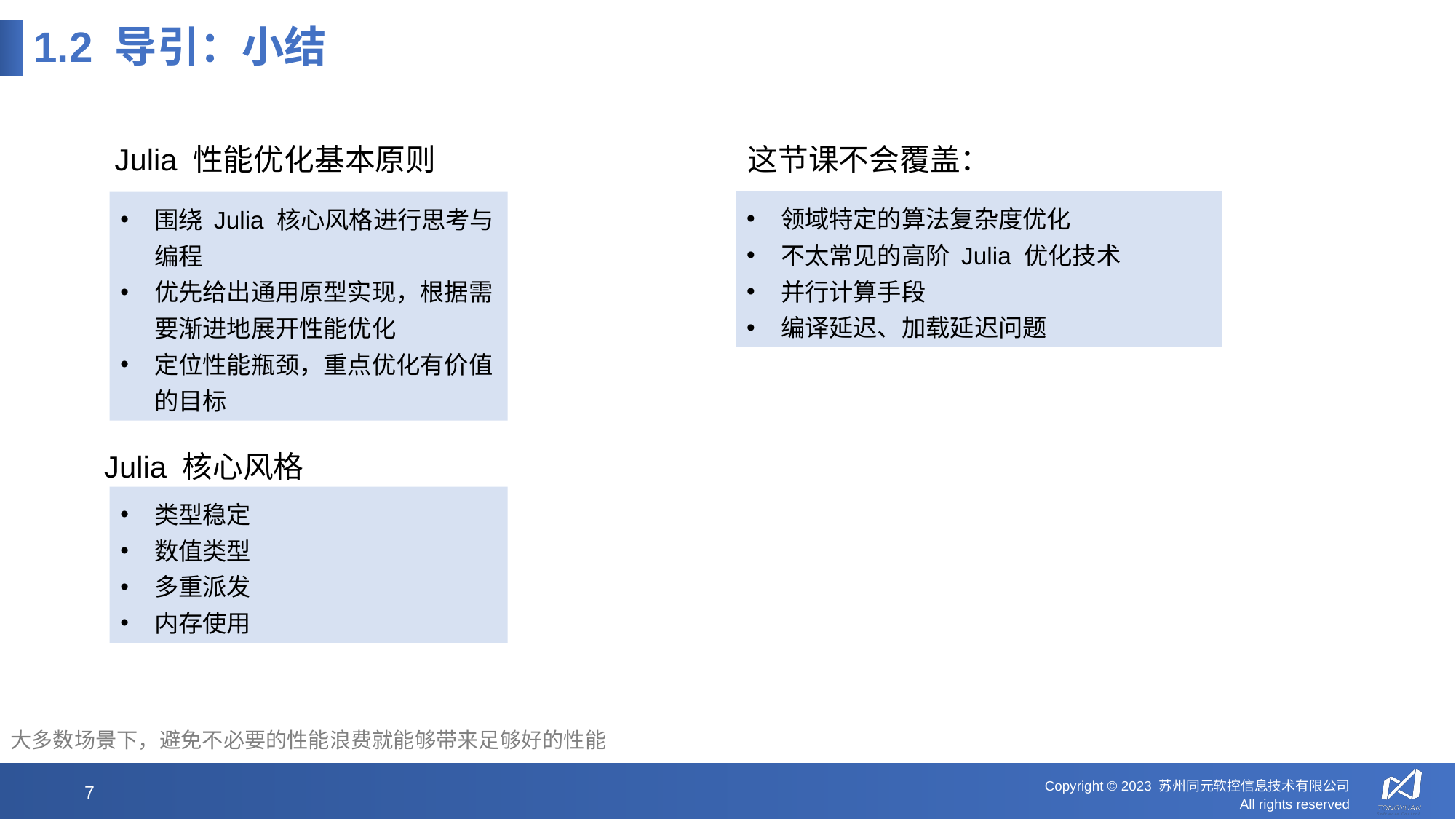

# 1.2 导引：小结
Julia 性能优化基本原则
这节课不会覆盖：
领域特定的算法复杂度优化
不太常见的高阶 Julia 优化技术
并行计算手段
编译延迟、加载延迟问题
围绕 Julia 核心风格进行思考与编程
优先给出通用原型实现，根据需要渐进地展开性能优化
定位性能瓶颈，重点优化有价值的目标
Julia 核心风格
类型稳定
数值类型
多重派发
内存使用
大多数场景下，避免不必要的性能浪费就能够带来足够好的性能